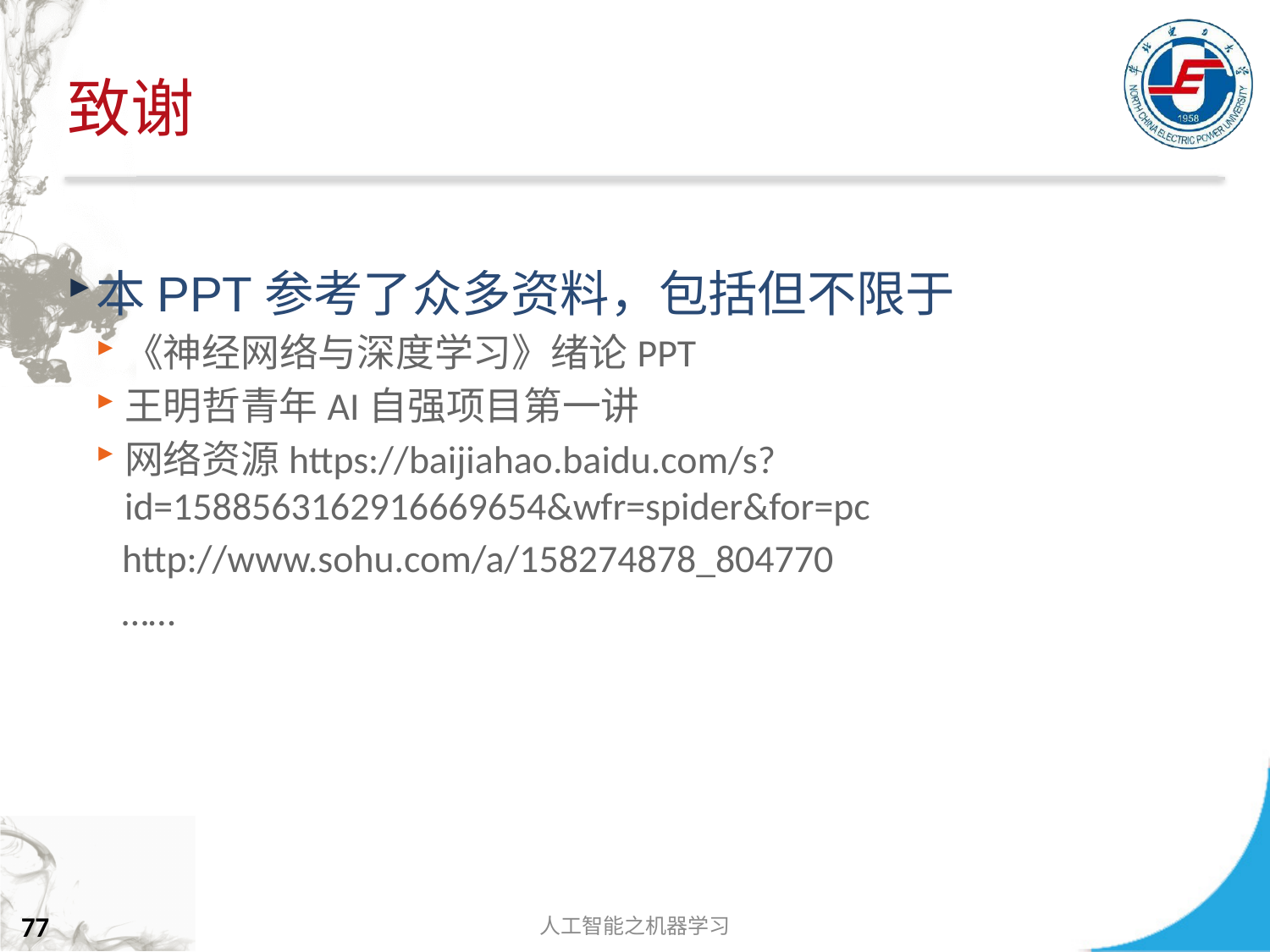

# 致谢
本PPT参考了众多资料，包括但不限于
《神经网络与深度学习》绪论PPT
王明哲青年AI自强项目第一讲
网络资源https://baijiahao.baidu.com/s?id=1588563162916669654&wfr=spider&for=pc
   http://www.sohu.com/a/158274878_804770
   ……

人工智能之机器学习
77